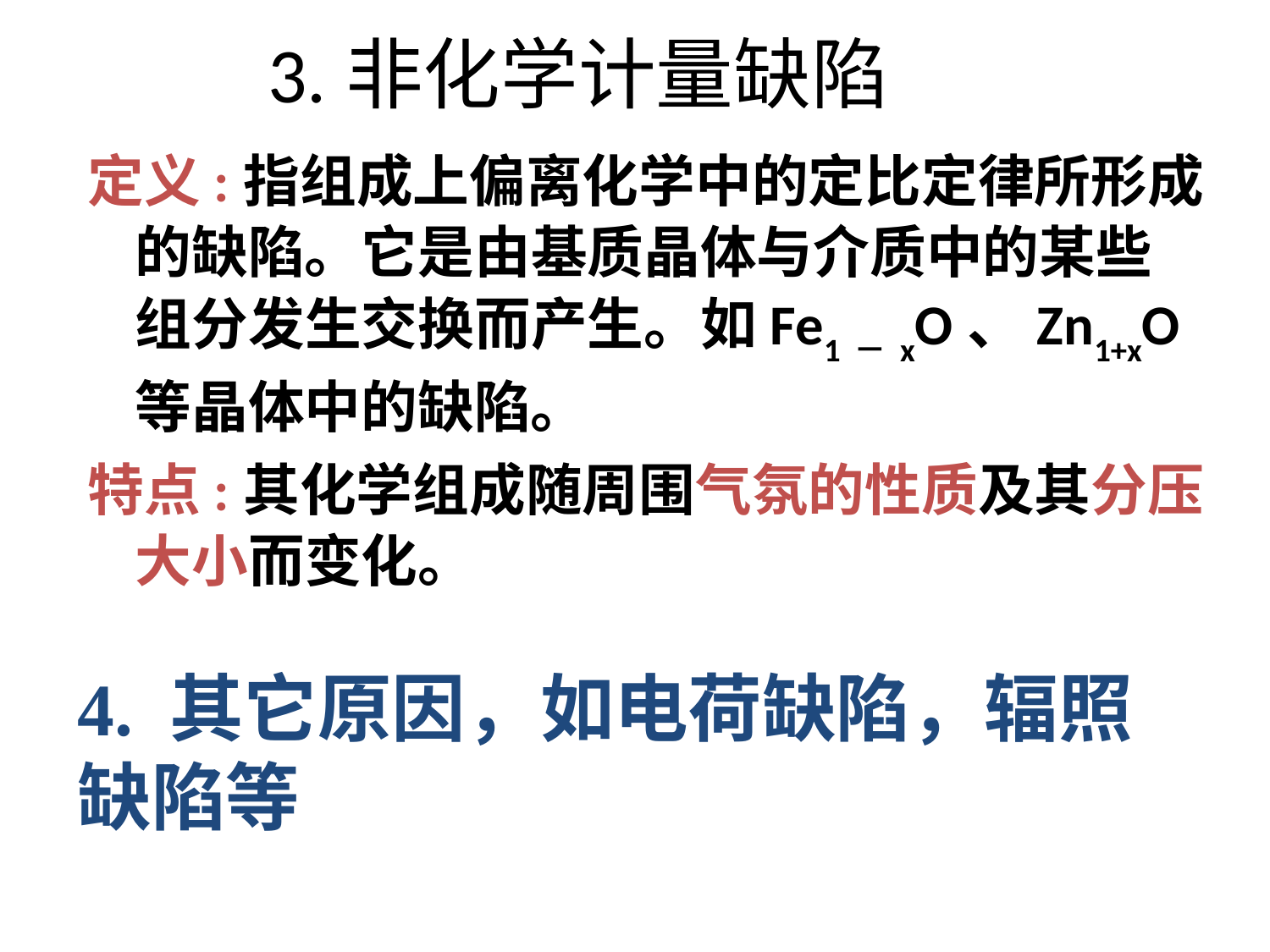

# 3.非化学计量缺陷
定义:指组成上偏离化学中的定比定律所形成的缺陷。它是由基质晶体与介质中的某些组分发生交换而产生。如Fe1－xO、Zn1+xO等晶体中的缺陷。
特点:其化学组成随周围气氛的性质及其分压大小而变化。
4. 其它原因，如电荷缺陷，辐照缺陷等